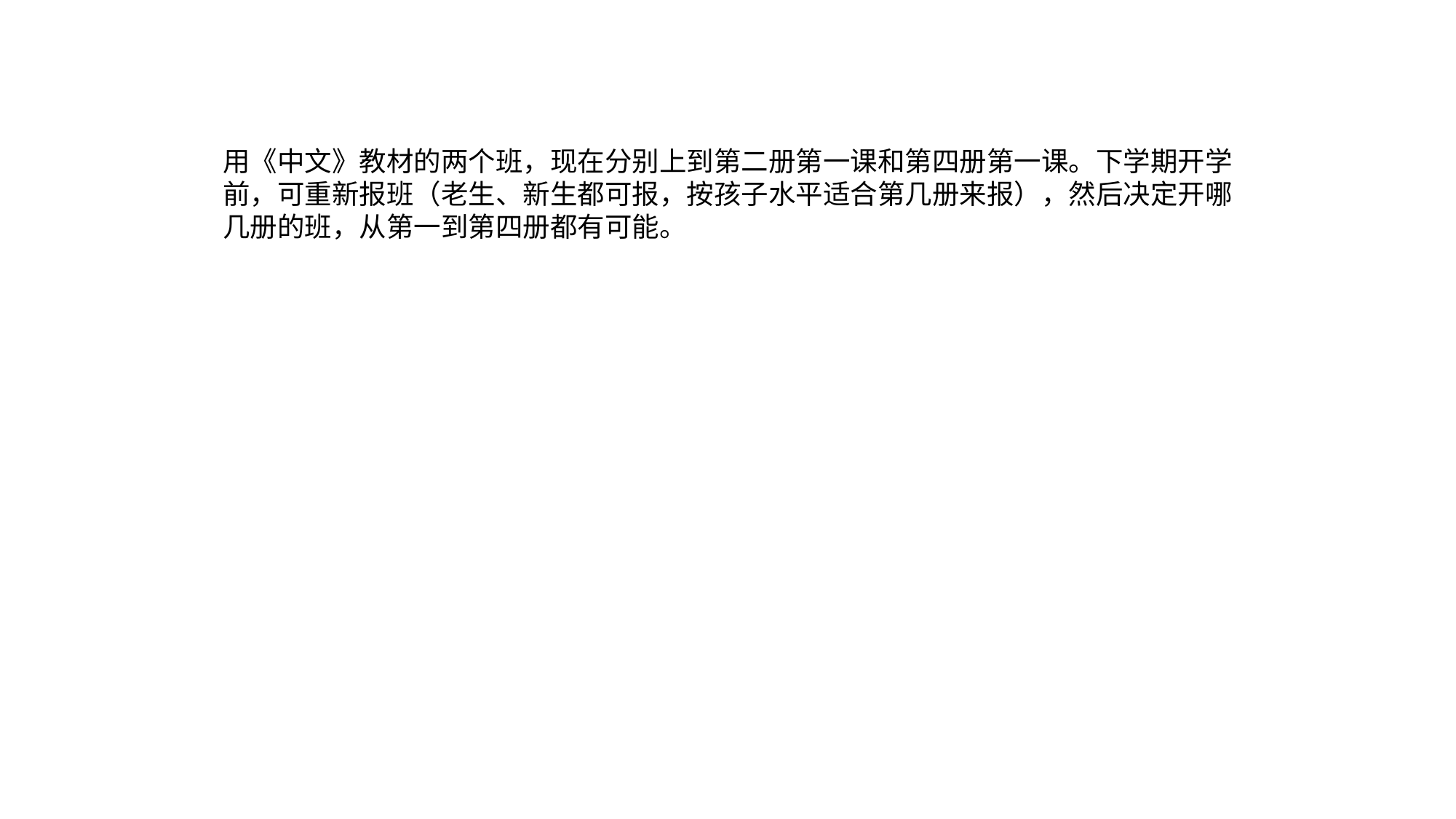

用《中文》教材的两个班，现在分别上到第二册第一课和第四册第一课。下学期开学前，可重新报班（老生、新生都可报，按孩子水平适合第几册来报），然后决定开哪几册的班，从第一到第四册都有可能。